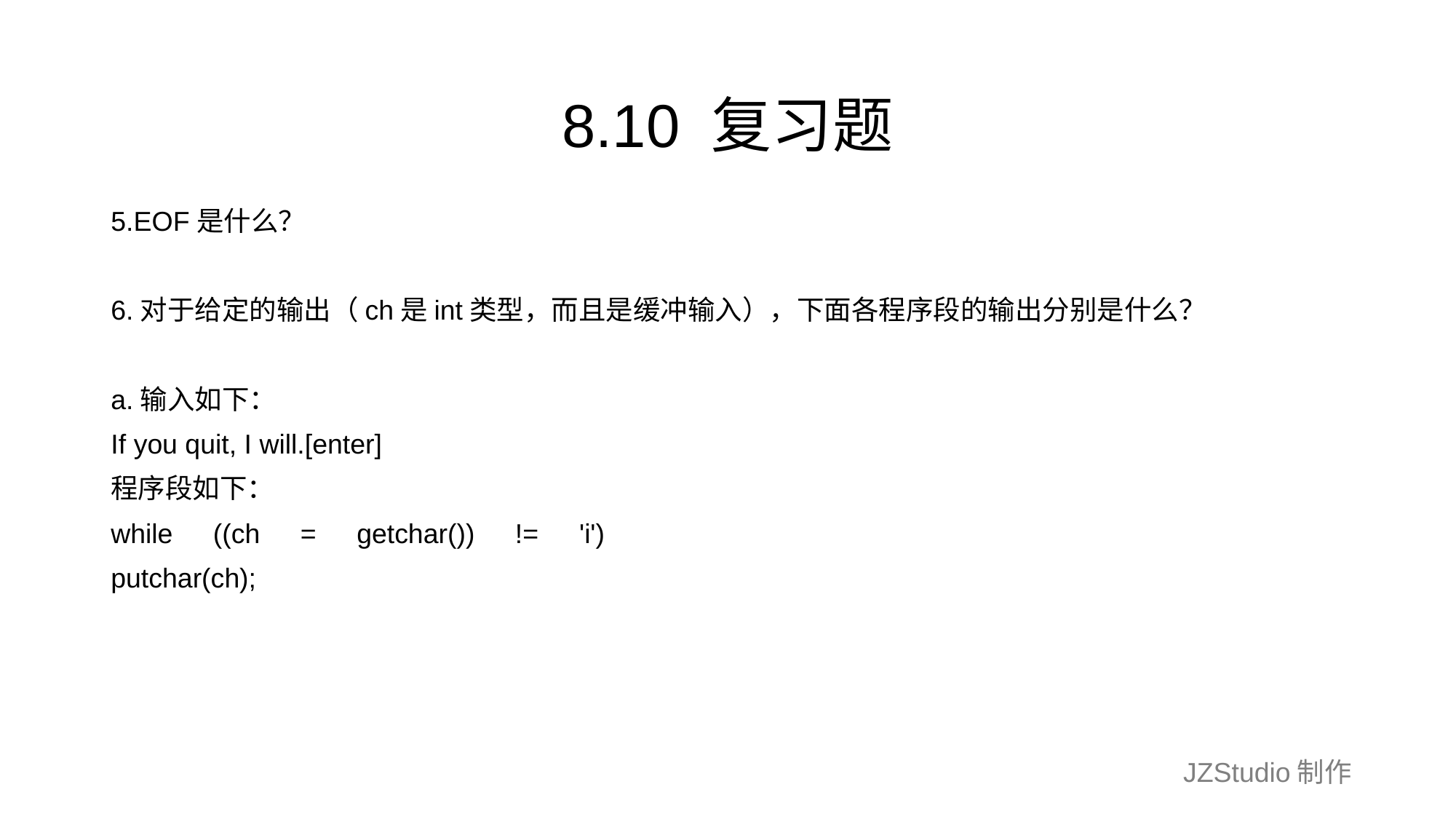

# 8.10 复习题
5.EOF是什么？

6.对于给定的输出（ch是int类型，而且是缓冲输入），下面各程序段的输出分别是什么？

a.输入如下：
If you quit, I will.[enter]
程序段如下：
while　((ch　=　getchar())　!=　'i')
putchar(ch);